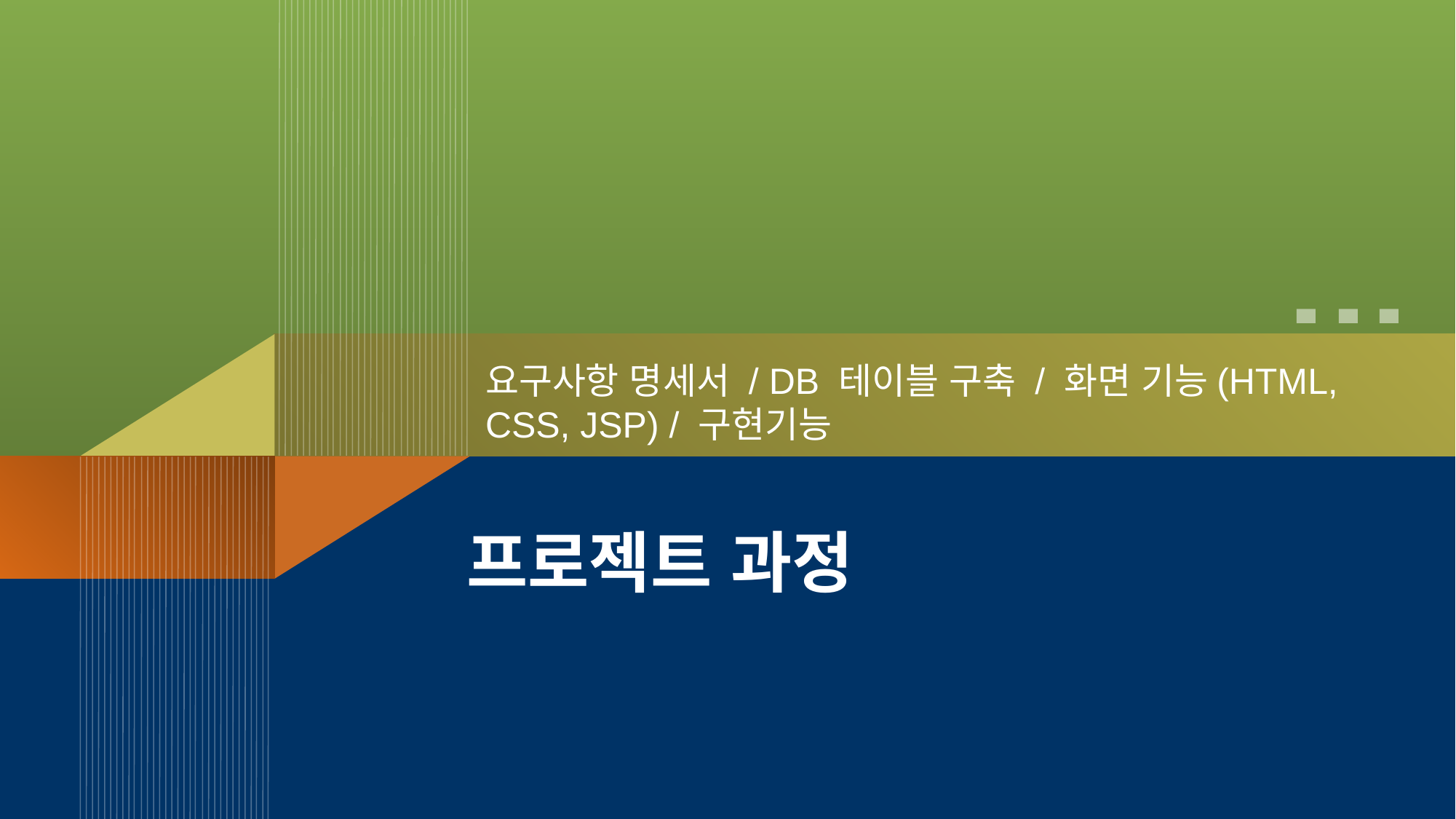

요구사항 명세서 / DB 테이블 구축 / 화면 기능(HTML, CSS, JSP) / 구현기능
# 프로젝트 과정